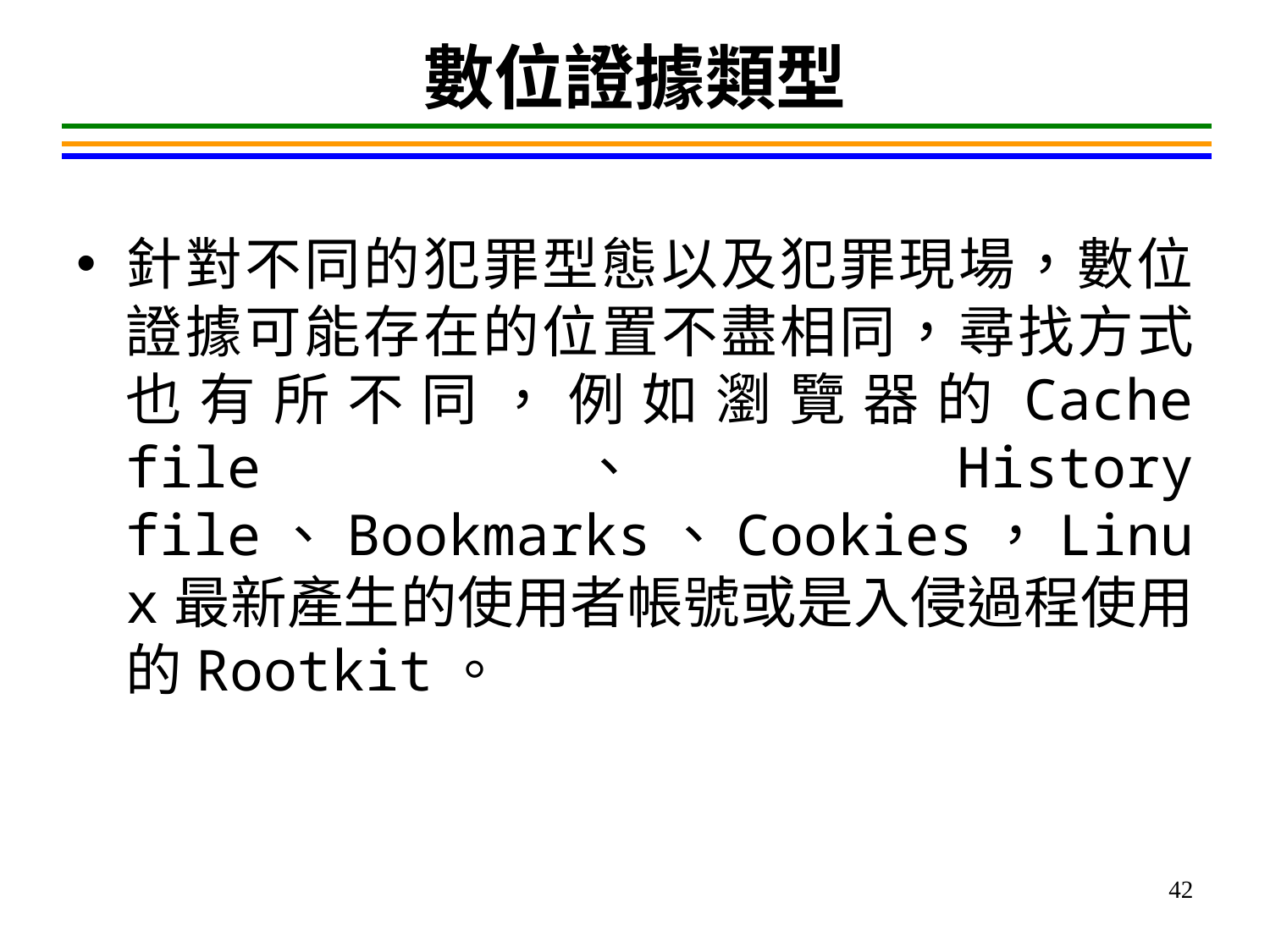

# 數位證據類型
針對不同的犯罪型態以及犯罪現場，數位證據可能存在的位置不盡相同，尋找方式也有所不同，例如瀏覽器的Cache file、History file、Bookmarks、Cookies，Linux最新產生的使用者帳號或是入侵過程使用的Rootkit。
42